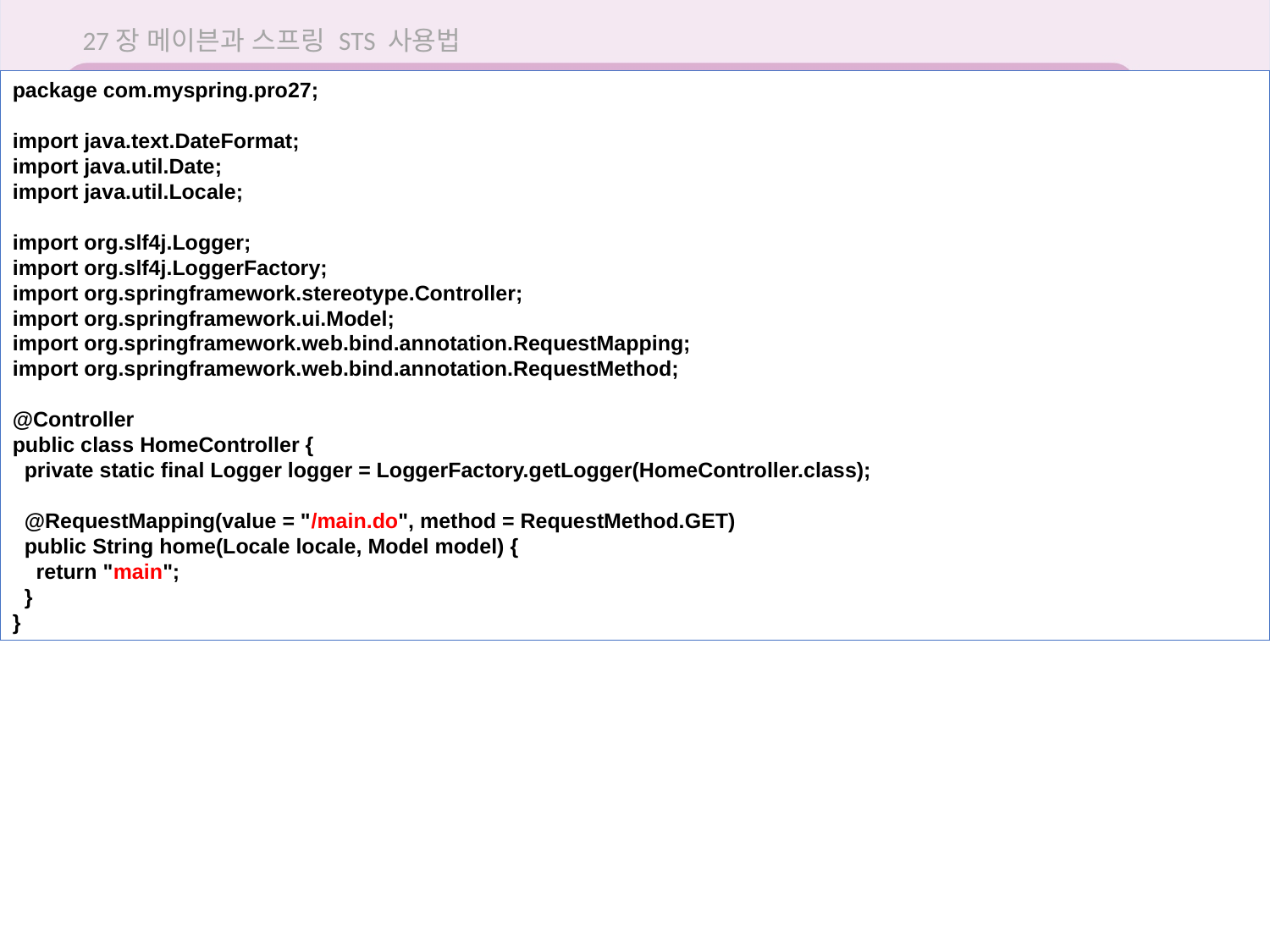

27장 메이븐과 스프링 STS 사용법
package com.myspring.pro27;

import java.text.DateFormat;
import java.util.Date;
import java.util.Locale;

import org.slf4j.Logger;
import org.slf4j.LoggerFactory;
import org.springframework.stereotype.Controller;
import org.springframework.ui.Model;
import org.springframework.web.bind.annotation.RequestMapping;
import org.springframework.web.bind.annotation.RequestMethod;

@Controller
public class HomeController {
  private static final Logger logger = LoggerFactory.getLogger(HomeController.class);

  @RequestMapping(value = "/main.do", method = RequestMethod.GET)
  public String home(Locale locale, Model model) {
    return "main";
  }
}